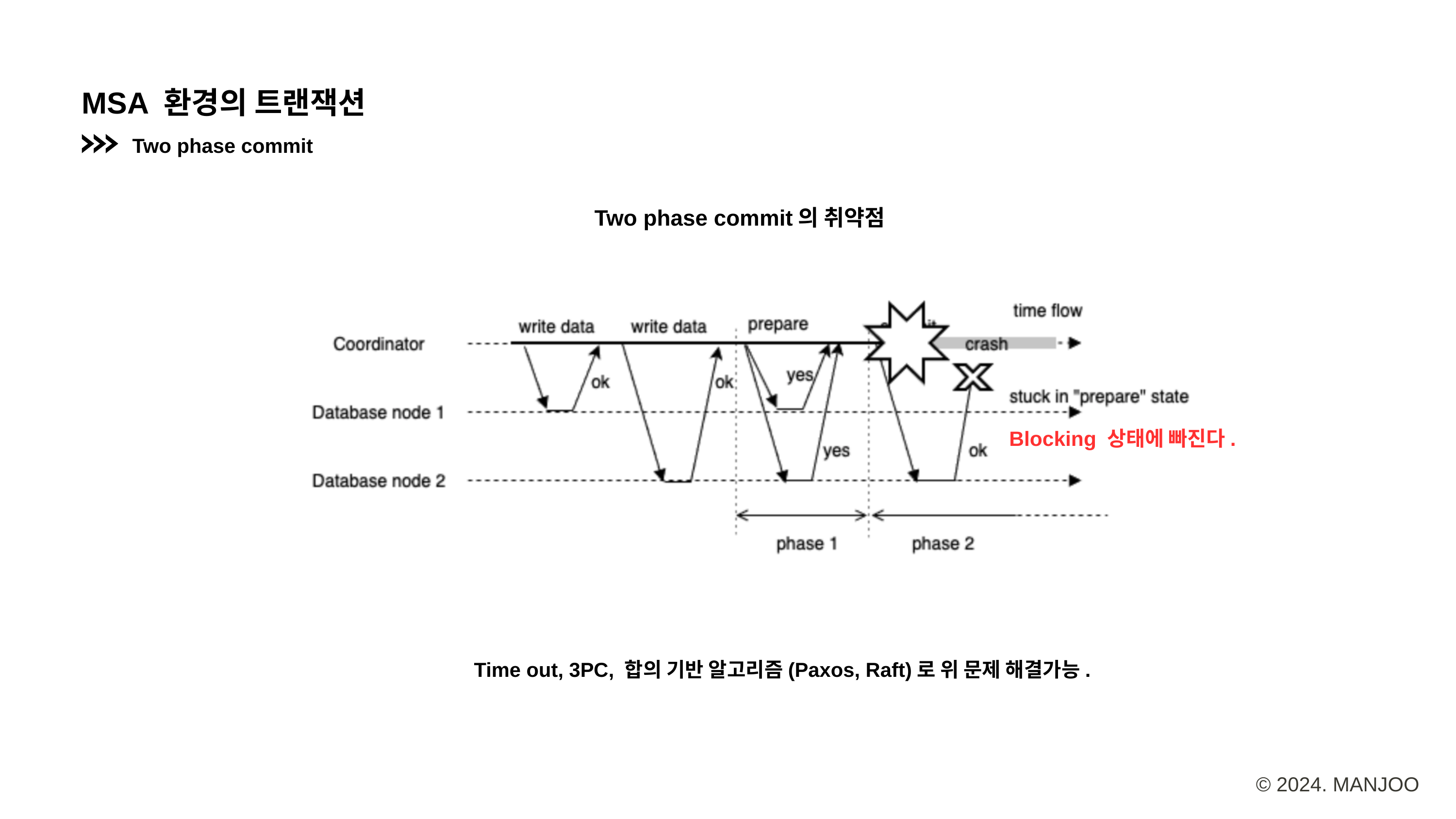

MSA 환경의 트랜잭션

Two phase commit

Two phase commit의 취약점

Blocking 상태에 빠진다.
Time out, 3PC, 합의 기반 알고리즘(Paxos, Raft)로 위 문제 해결가능.

© 2024. MANJOO